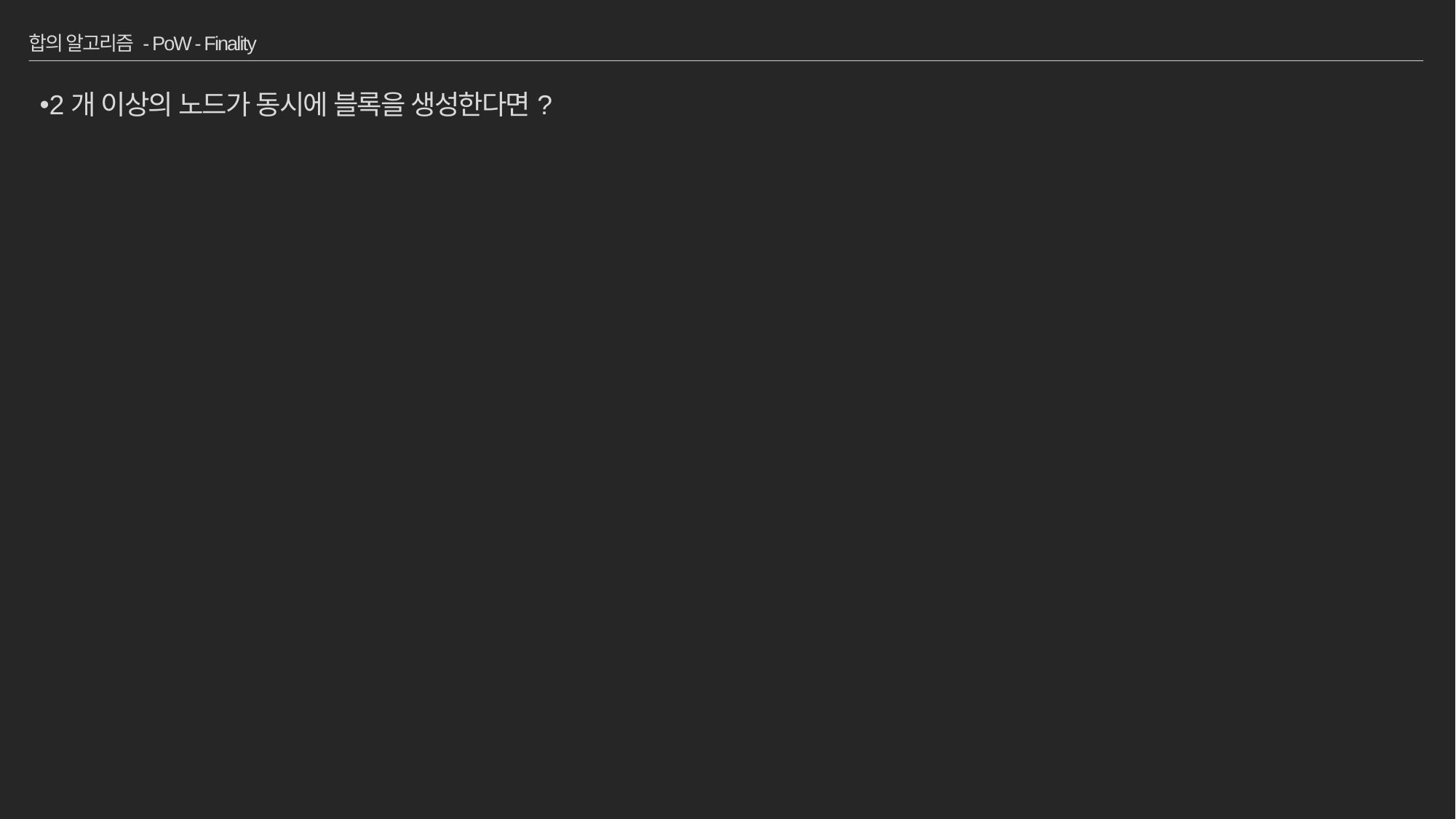

# 합의 알고리즘 - PoW - Finality
2개 이상의 노드가 동시에 블록을 생성한다면?